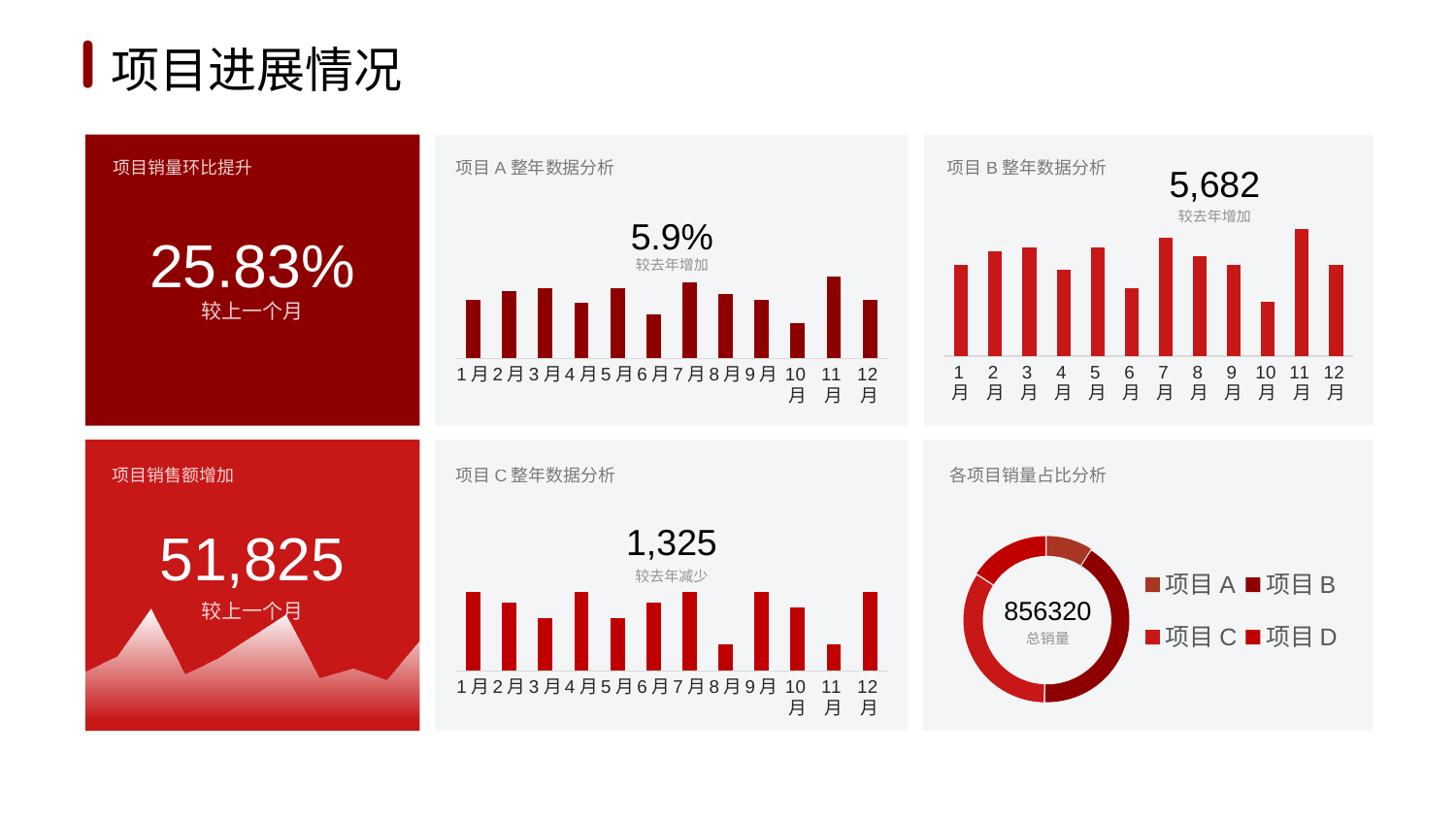

1
2
3
4
5
6
项目进展情况

项目销量环比提升
项目A整年数据分析
项目B整年数据分析
5,682
较去年增加
5.9%

### Chart

| Category | Series 1 |
|---|---|
| 1月 | 20.0 |
| 2月 | 23.0 |
| 3月 | 24.0 |
| 4月 | 19.0 |
| 5月 | 24.0 |
| 6月 | 15.0 |
| 7月 | 26.0 |
| 8月 | 22.0 |
| 9月 | 20.0 |
| 10月 | 12.0 |
| 11月 | 28.0 |
| 12月 | 20.0 |
25.83%
较去年增加

### Chart

| Category | Series 1 |
|---|---|
| 1月 | 20.0 |
| 2月 | 23.0 |
| 3月 | 24.0 |
| 4月 | 19.0 |
| 5月 | 24.0 |
| 6月 | 15.0 |
| 7月 | 26.0 |
| 8月 | 22.0 |
| 9月 | 20.0 |
| 10月 | 12.0 |
| 11月 | 28.0 |
| 12月 | 20.0 |
较上一个月

项目销售额增加
项目C整年数据分析
各项目销量占比分析

### Chart

| Category | Sales |
|---|---|
| 项目A | 0.12 |
| 项目B | 0.55 |
| 项目C | 0.45 |
| 项目D | 0.21 |
1,325
51,825

较去年减少

### Chart

| Category | Series 1 |
|---|---|
| 1月 | 30.0 |
| 2月 | 26.0 |
| 3月 | 20.0 |
| 4月 | 30.0 |
| 5月 | 20.0 |
| 6月 | 26.0 |
| 7月 | 30.0 |
| 8月 | 10.0 |
| 9月 | 30.0 |
| 10月 | 24.0 |
| 11月 | 10.0 |
| 12月 | 30.0 |

### Chart

| Category | Series 1 |
|---|---|
| Jan | 2.4 |
| Feb | 3.2 |
| Mar | 5.6 |
| Apr | 2.3 |
| may | 3.1 |
| jun | 4.2 |
| jul | 5.3 |
| Aug | 2.1 |
| Sep | 2.6 |
| Nov | 2.0 |
| Des | 4.0 |
856320
较上一个月
总销量